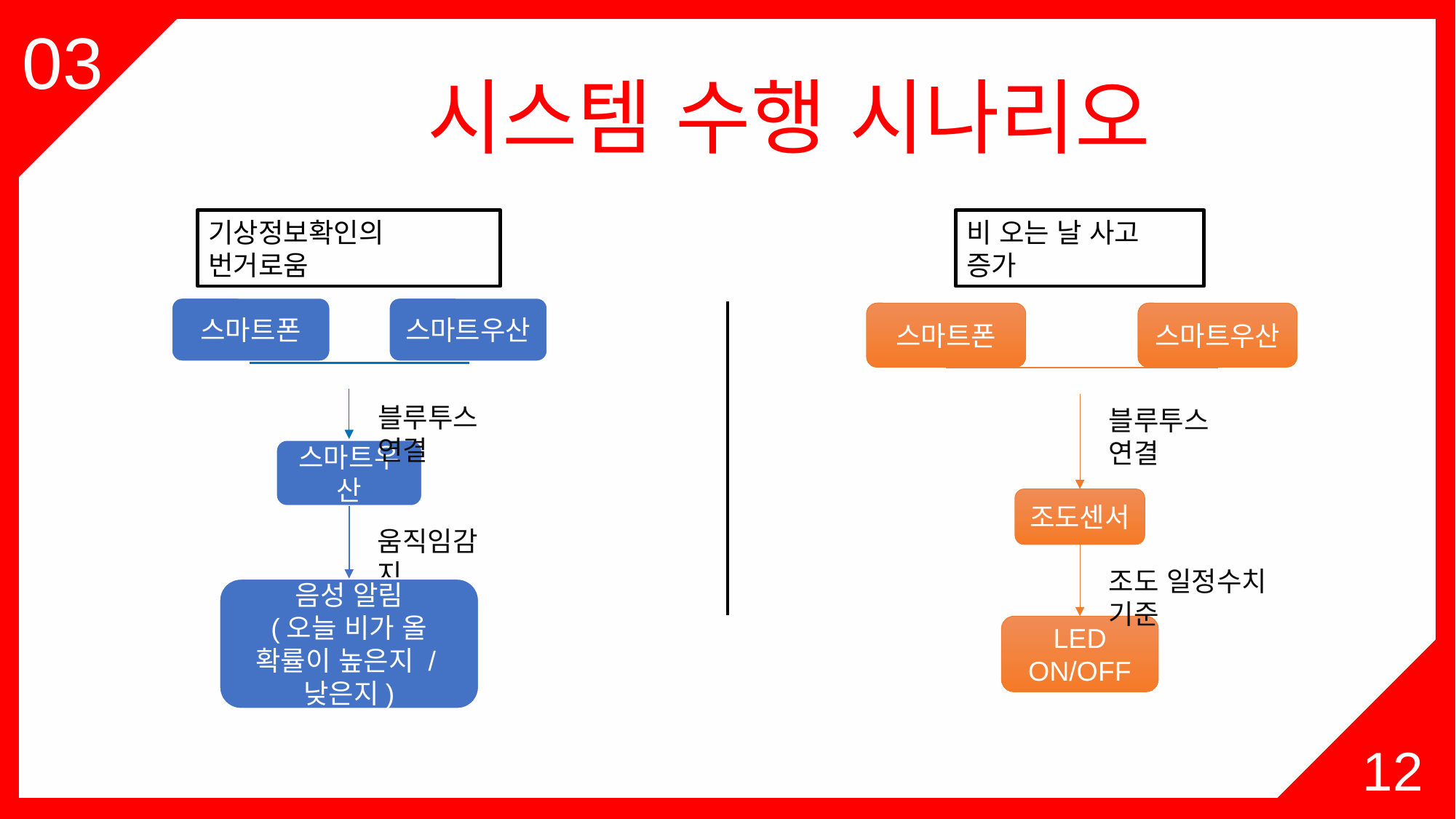

03
시스템 수행 시나리오
기상정보확인의 번거로움
비 오는 날 사고 증가
스마트우산
스마트폰
스마트폰
스마트우산
블루투스 연결
블루투스 연결
스마트우산
조도센서
움직임감지
조도 일정수치 기준
음성 알림
(오늘 비가 올 확률이 높은지 /낮은지)
LED ON/OFF

12